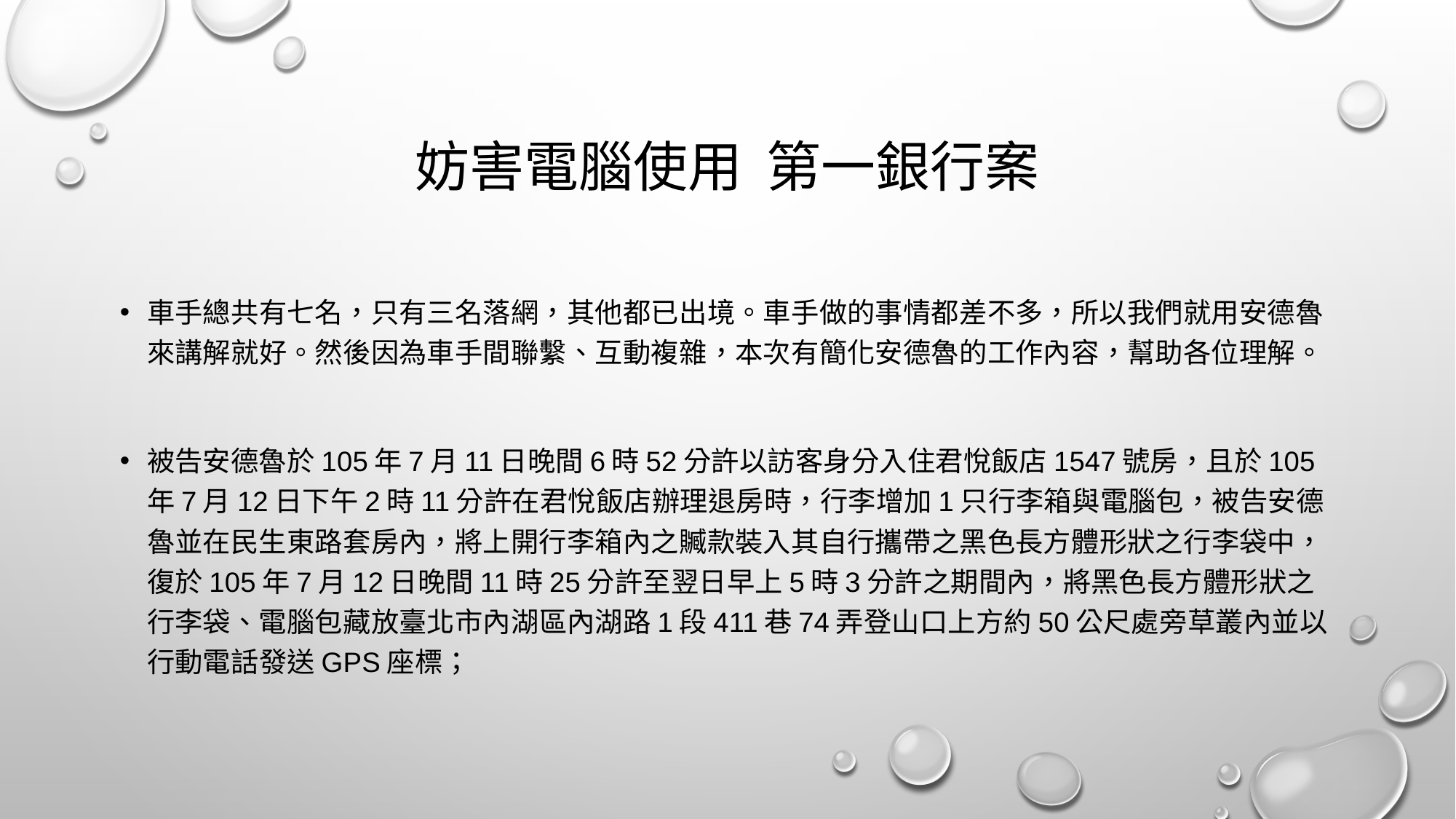

# 妨害電腦使用  第一銀行案
車手總共有七名，只有三名落網，其他都已出境。車手做的事情都差不多，所以我們就用安德魯來講解就好。然後因為車手間聯繫、互動複雜，本次有簡化安德魯的工作內容，幫助各位理解。

被告安德魯於105年7月11日晚間6時52分許以訪客身分入住君悅飯店1547號房，且於105年7月12日下午2時11分許在君悅飯店辦理退房時，行李增加1只行李箱與電腦包，被告安德魯並在民生東路套房內，將上開行李箱內之贓款裝入其自行攜帶之黑色長方體形狀之行李袋中，復於105年7月12日晚間11時25分許至翌日早上5時3分許之期間內，將黑色長方體形狀之行李袋、電腦包藏放臺北市內湖區內湖路1段411巷74弄登山口上方約50公尺處旁草叢內並以行動電話發送GPS座標；